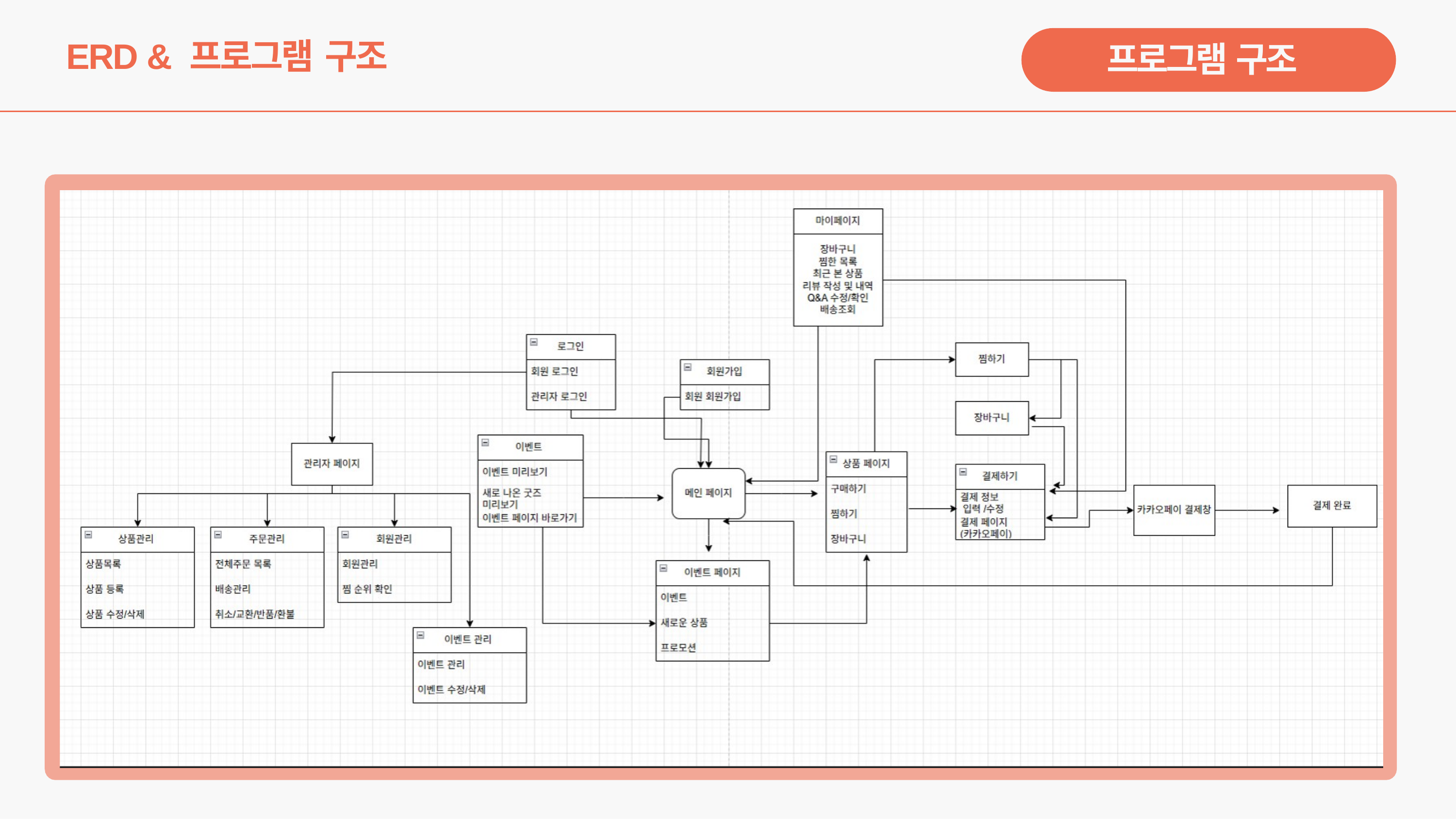

# ERD & 프로그램 구조
프로그램 구조